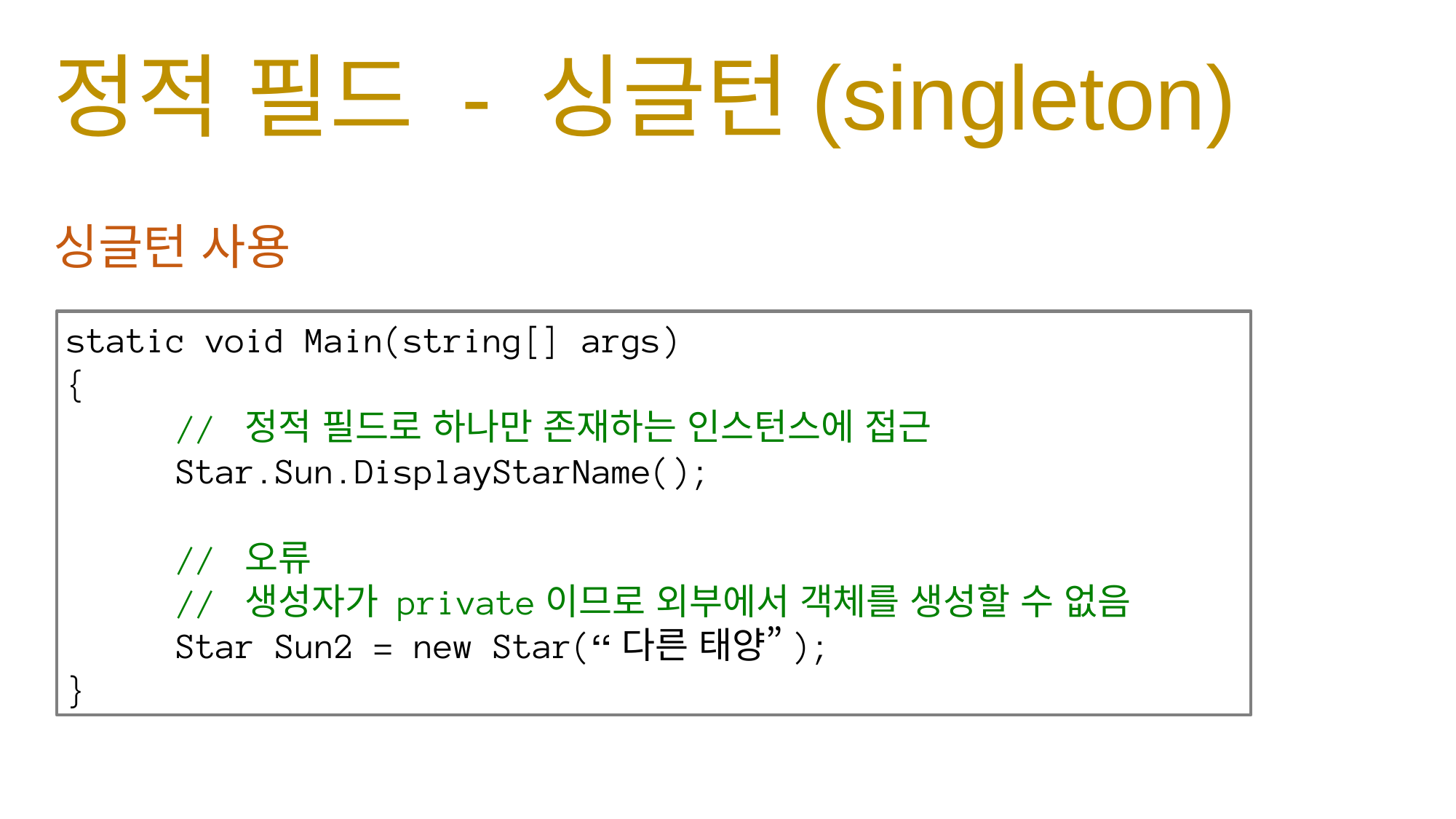

# 정적 필드 - 싱글턴(singleton)
싱글턴 사용
static void Main(string[] args)
{
	// 정적 필드로 하나만 존재하는 인스턴스에 접근
	Star.Sun.DisplayStarName();

	// 오류
	// 생성자가 private이므로 외부에서 객체를 생성할 수 없음
	Star Sun2 = new Star(“다른 태양”);
}